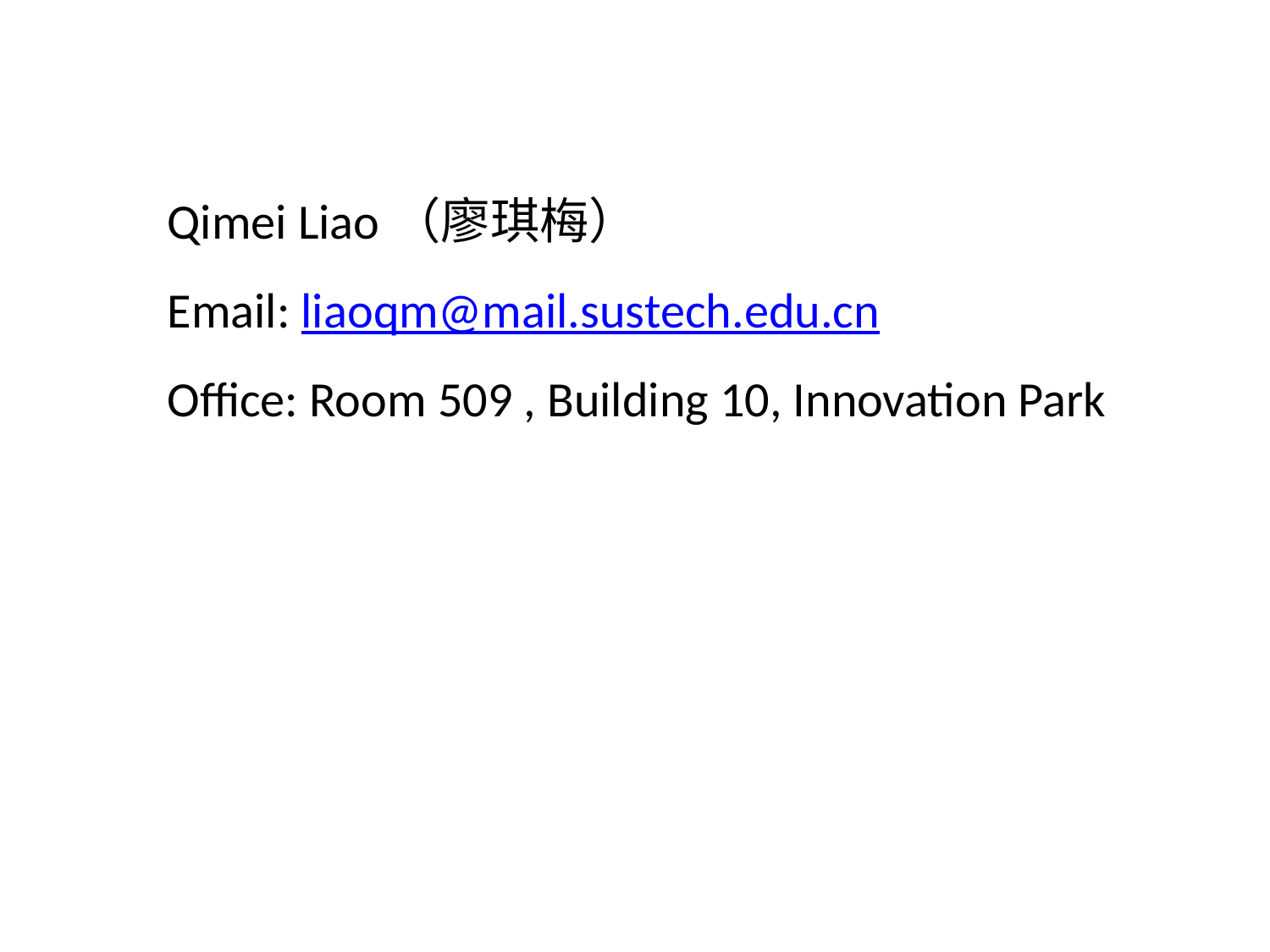

Qimei Liao（廖琪梅）
Email: liaoqm@mail.sustech.edu.cn
Office: Room 509 , Building 10, Innovation Park